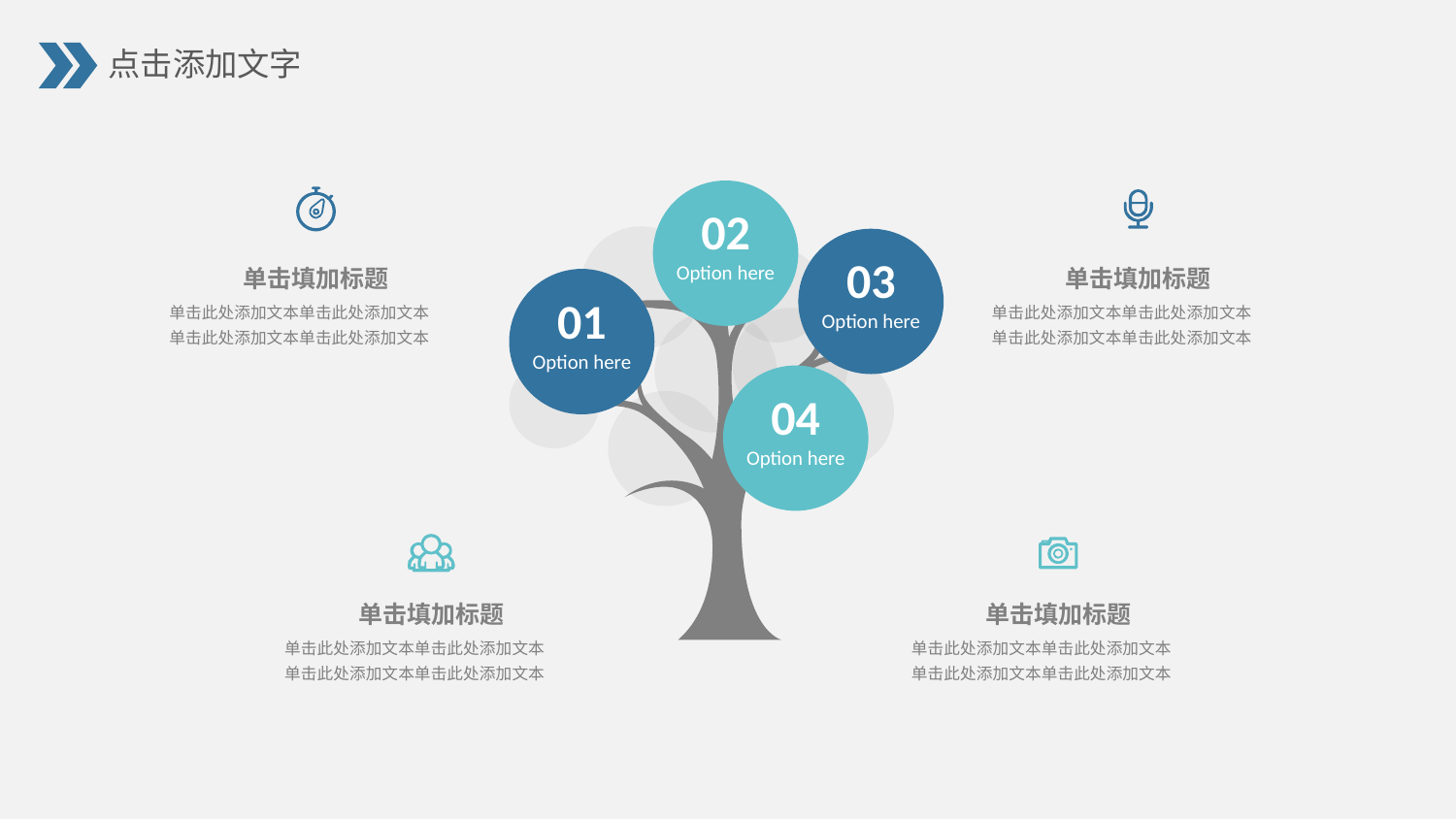

02
Option here

03
Option here

单击填加标题
单击此处添加文本单击此处添加文本
单击此处添加文本单击此处添加文本
单击填加标题
单击此处添加文本单击此处添加文本
单击此处添加文本单击此处添加文本
01
Option here

04
Option here

单击填加标题
单击此处添加文本单击此处添加文本
单击此处添加文本单击此处添加文本
单击填加标题
单击此处添加文本单击此处添加文本
单击此处添加文本单击此处添加文本